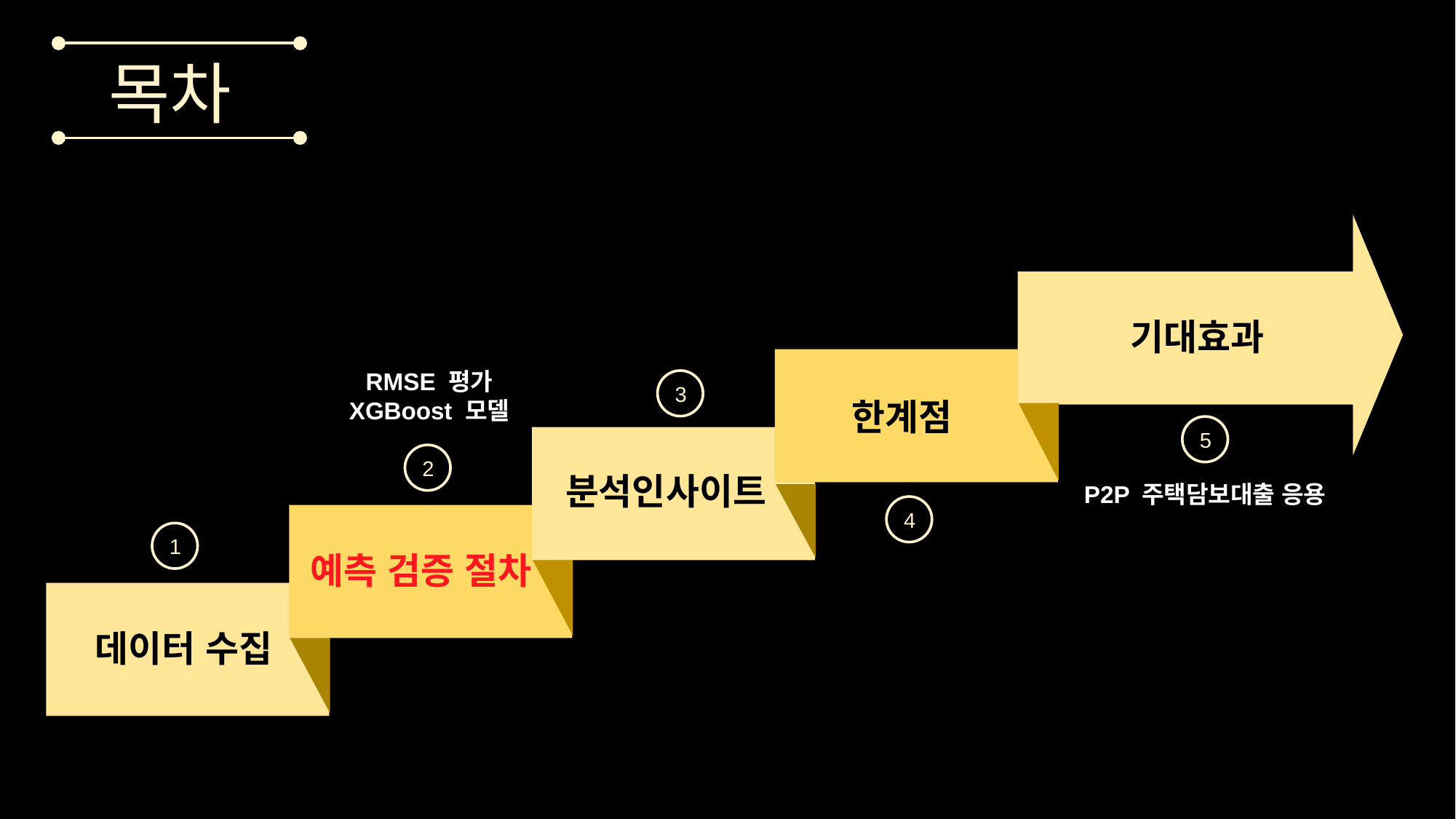

목차

기대효과

RMSE 평가
XGBoost 모델
3
한계점

5
2
분석인사이트
P2P 주택담보대출 응용

4
1
예측 검증 절차

데이터 수집